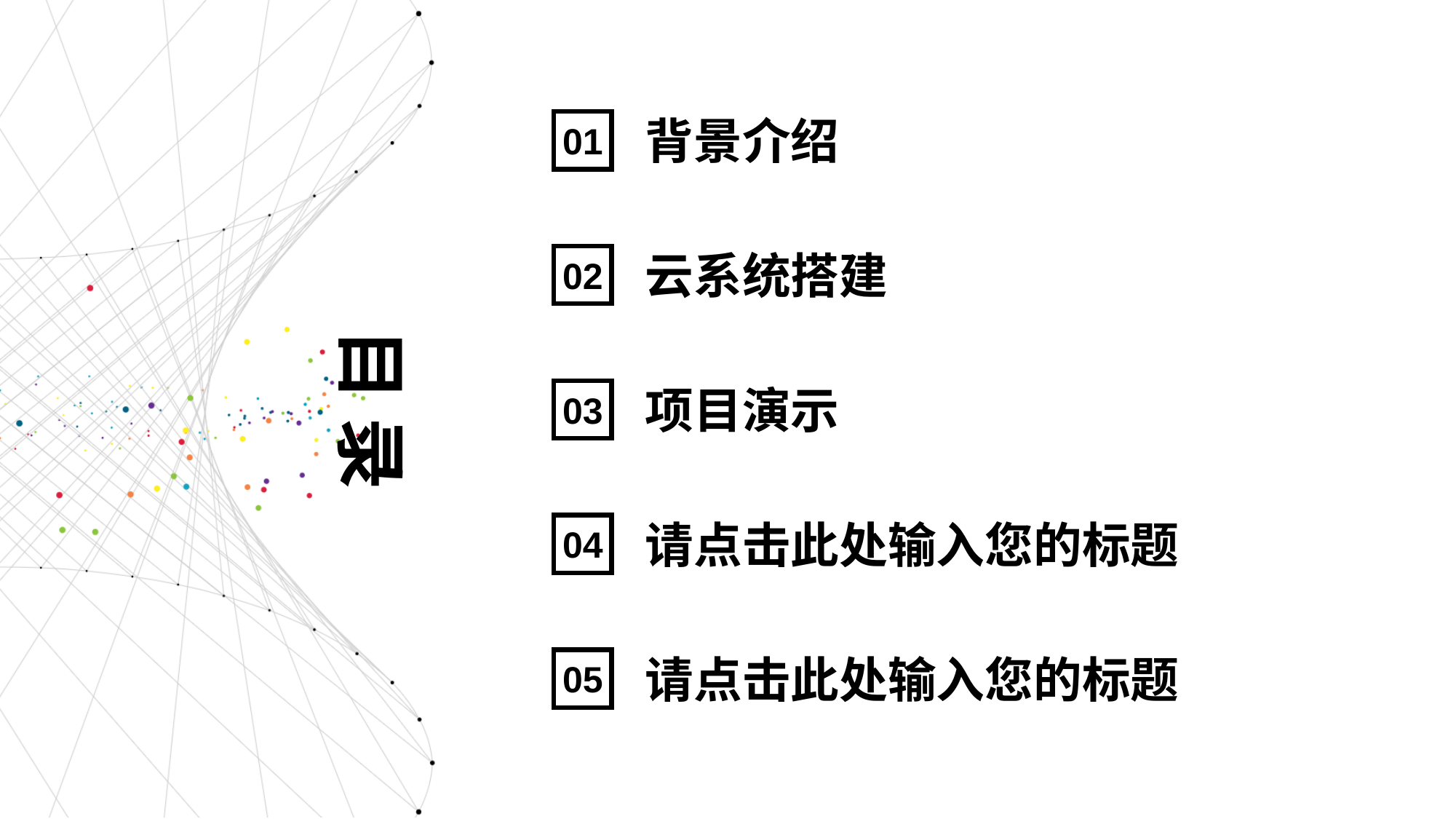

背景介绍

01
云系统搭建

02
目 录
项目演示

03
请点击此处输入您的标题

04
请点击此处输入您的标题

05